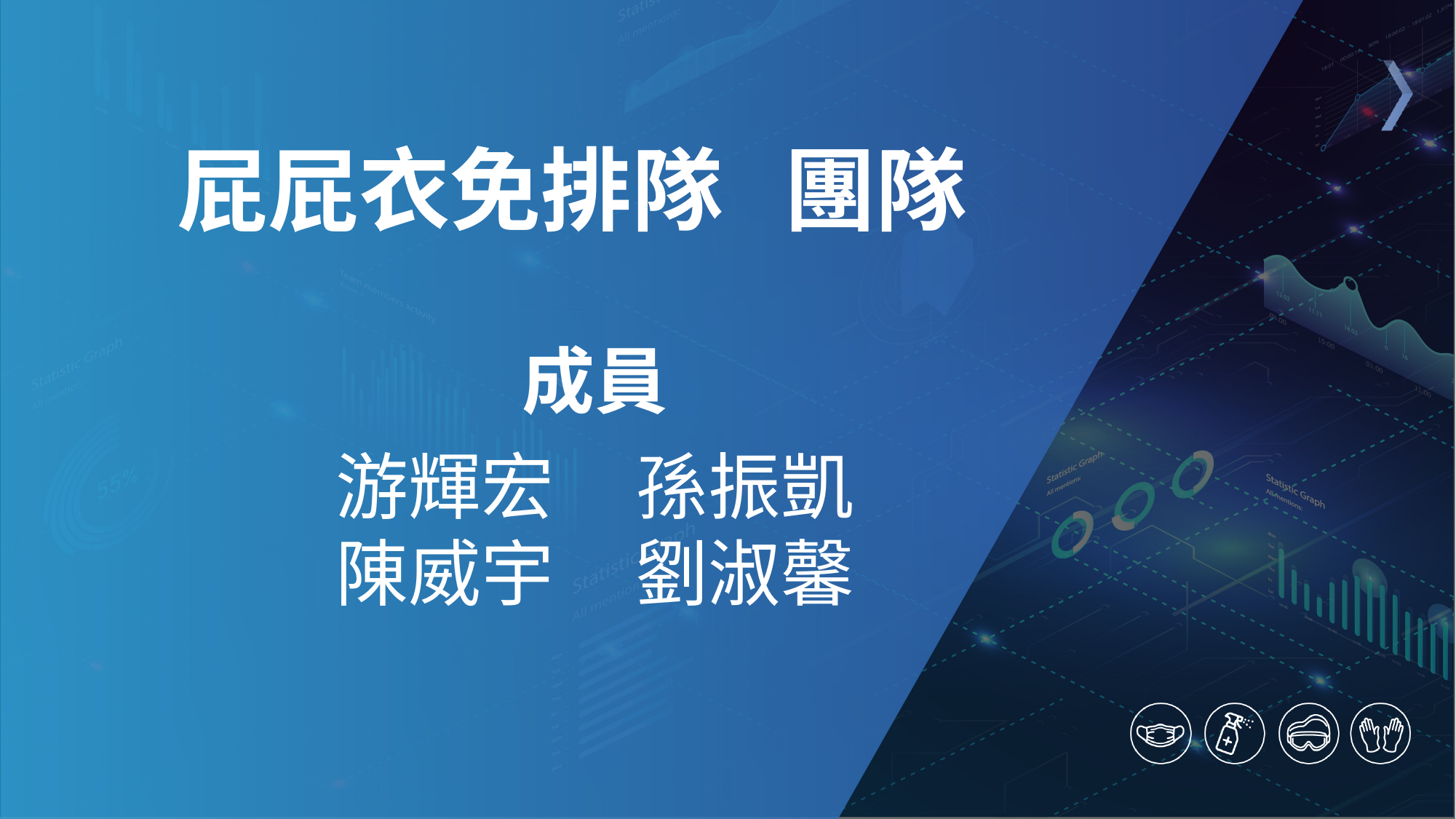

屁屁衣免排隊   團隊
成員
游輝宏     孫振凱
陳威宇     劉淑馨